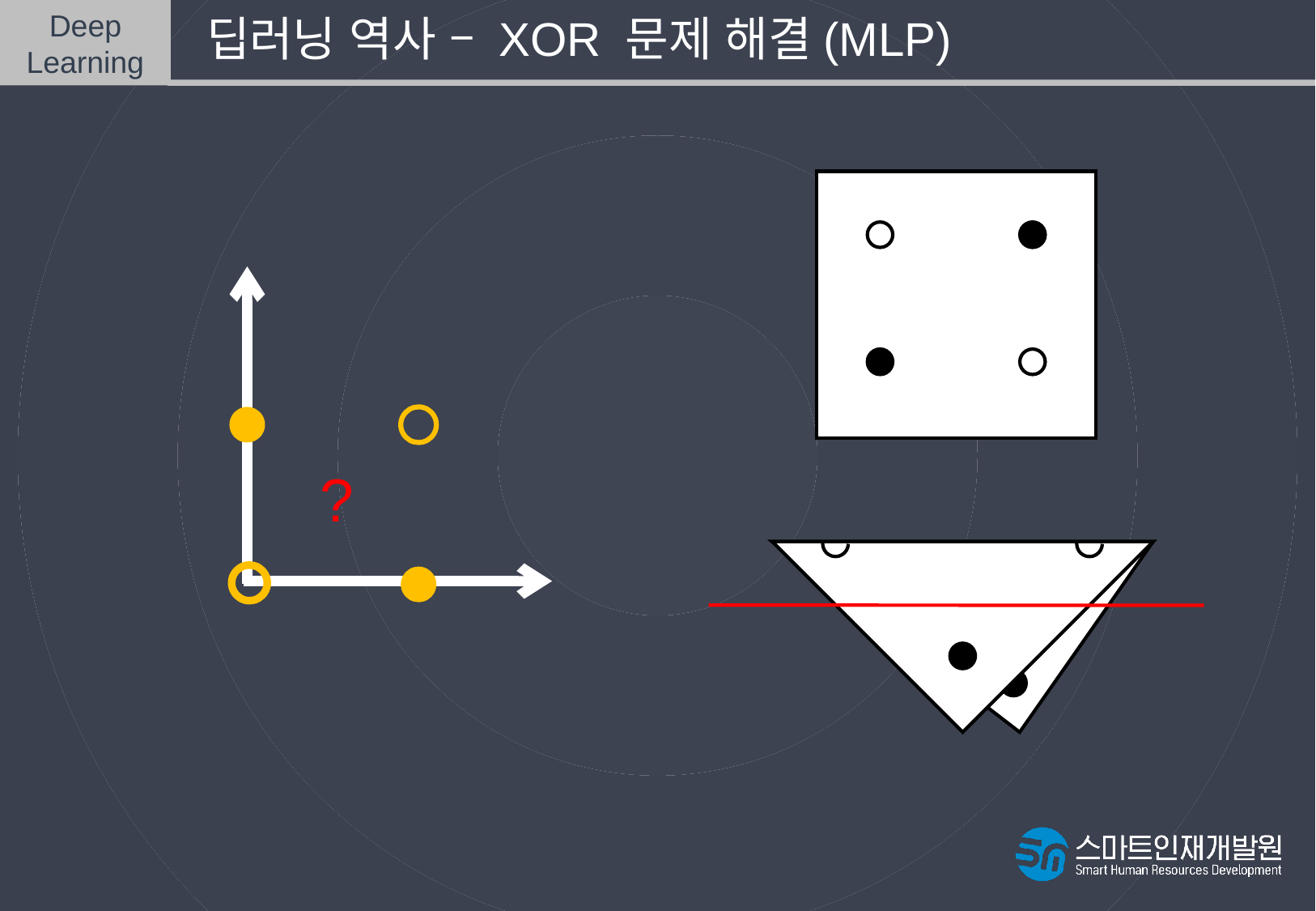

Deep
Learning
 딥러닝 역사 – XOR 문제 해결(MLP)

x1
1

0
1
x2
XOR
?